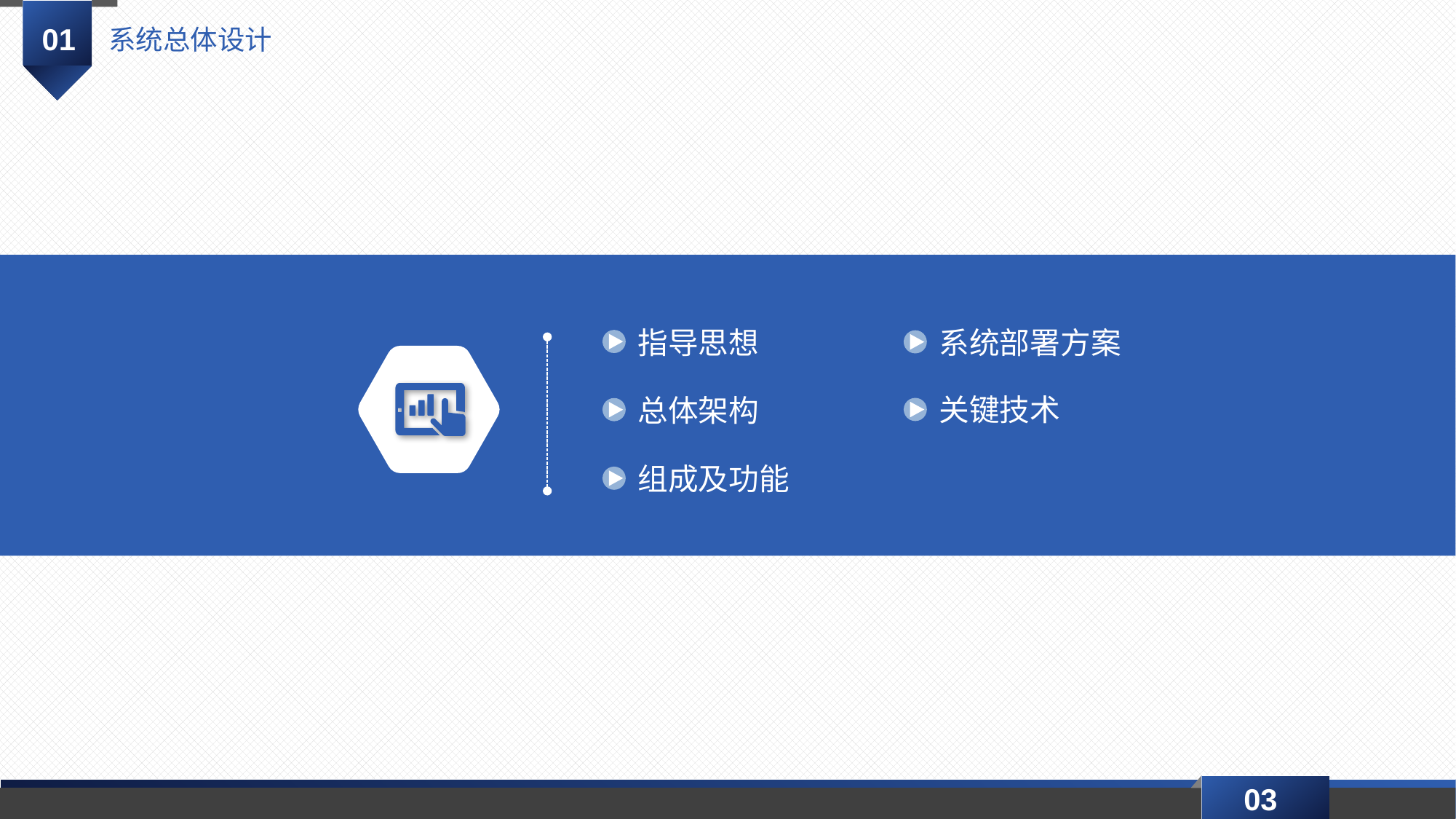

01
系统总体设计

指导思想

系统部署方案

关键技术

总体架构

组成及功能

03